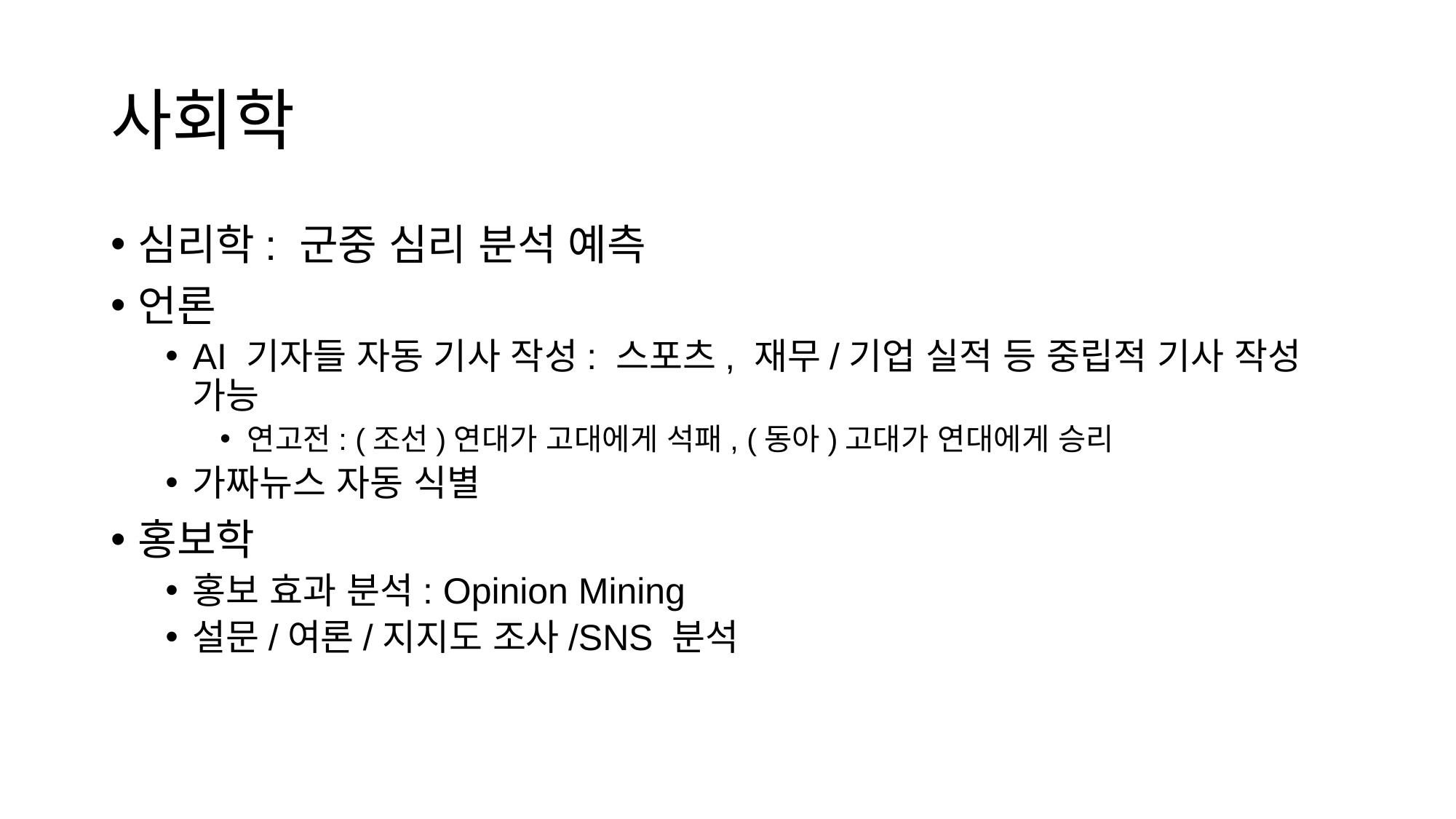

# 사회학
심리학: 군중 심리 분석 예측
언론
AI 기자들 자동 기사 작성: 스포츠, 재무/기업 실적 등 중립적 기사 작성 가능
연고전: (조선)연대가 고대에게 석패, (동아)고대가 연대에게 승리
가짜뉴스 자동 식별
홍보학
홍보 효과 분석: Opinion Mining
설문/여론/지지도 조사/SNS 분석